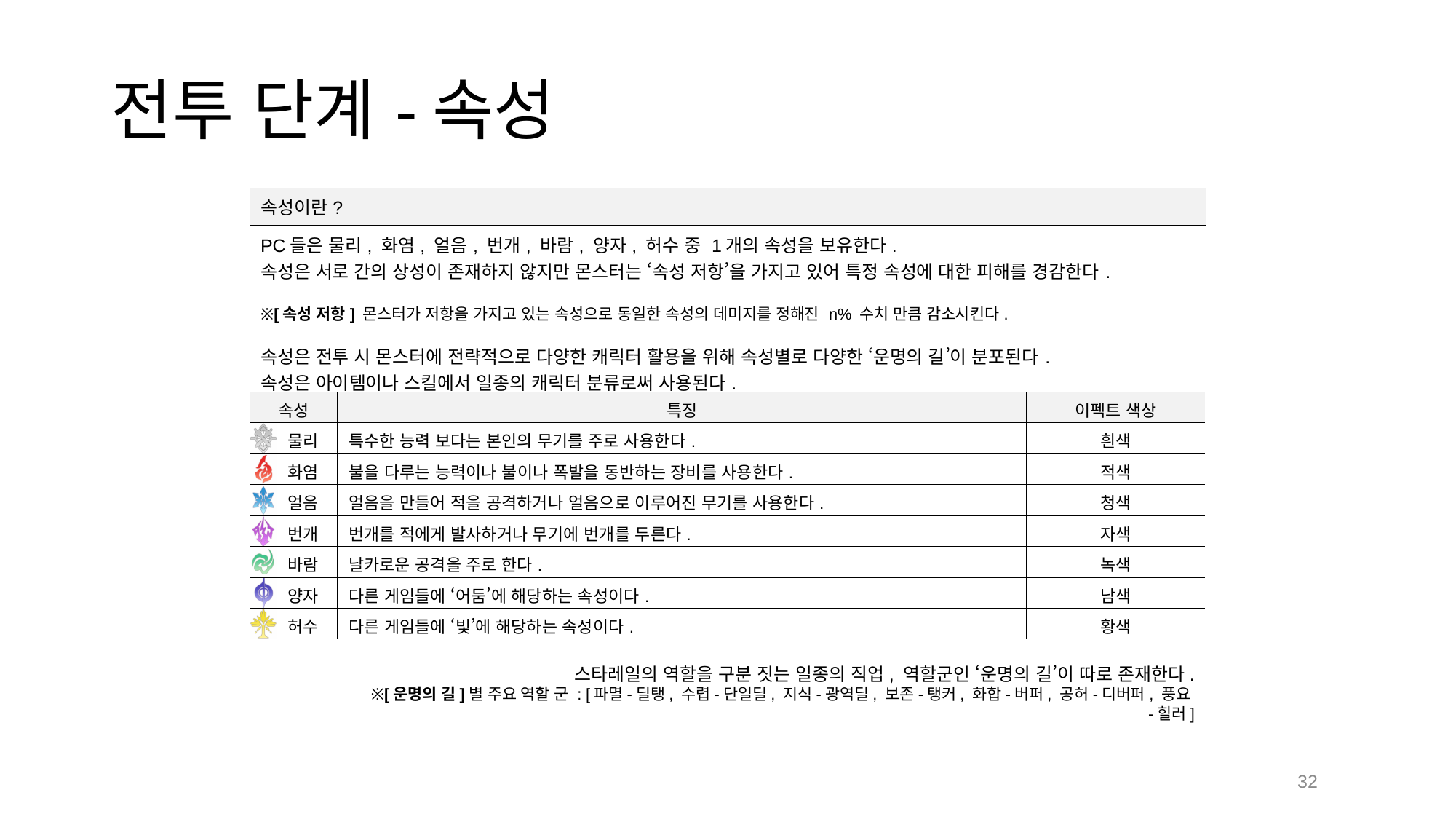

# 전투 단계-속성
| 속성이란? |
| --- |
| PC들은 물리, 화염, 얼음, 번개, 바람, 양자, 허수 중 1개의 속성을 보유한다. 속성은 서로 간의 상성이 존재하지 않지만 몬스터는 ‘속성 저항’을 가지고 있어 특정 속성에 대한 피해를 경감한다. ※[속성 저항] 몬스터가 저항을 가지고 있는 속성으로 동일한 속성의 데미지를 정해진 n% 수치 만큼 감소시킨다. 속성은 전투 시 몬스터에 전략적으로 다양한 캐릭터 활용을 위해 속성별로 다양한 ‘운명의 길’이 분포된다. 속성은 아이템이나 스킬에서 일종의 캐릭터 분류로써 사용된다. |
| 속성 | 속성 | 특징 | 이펙트 색상 |
| --- | --- | --- | --- |
|  | 물리 | 특수한 능력 보다는 본인의 무기를 주로 사용한다. | 흰색 |
|  | 화염 | 불을 다루는 능력이나 불이나 폭발을 동반하는 장비를 사용한다. | 적색 |
|  | 얼음 | 얼음을 만들어 적을 공격하거나 얼음으로 이루어진 무기를 사용한다. | 청색 |
|  | 번개 | 번개를 적에게 발사하거나 무기에 번개를 두른다. | 자색 |
|  | 바람 | 날카로운 공격을 주로 한다. | 녹색 |
|  | 양자 | 다른 게임들에 ‘어둠’에 해당하는 속성이다. | 남색 |
|  | 허수 | 다른 게임들에 ‘빛’에 해당하는 속성이다. | 황색 |
스타레일의 역할을 구분 짓는 일종의 직업, 역할군인 ‘운명의 길’이 따로 존재한다.
※[운명의 길]별 주요 역할 군 : [파멸-딜탱, 수렵-단일딜, 지식-광역딜, 보존-탱커, 화합-버퍼, 공허-디버퍼, 풍요-힐러]
32